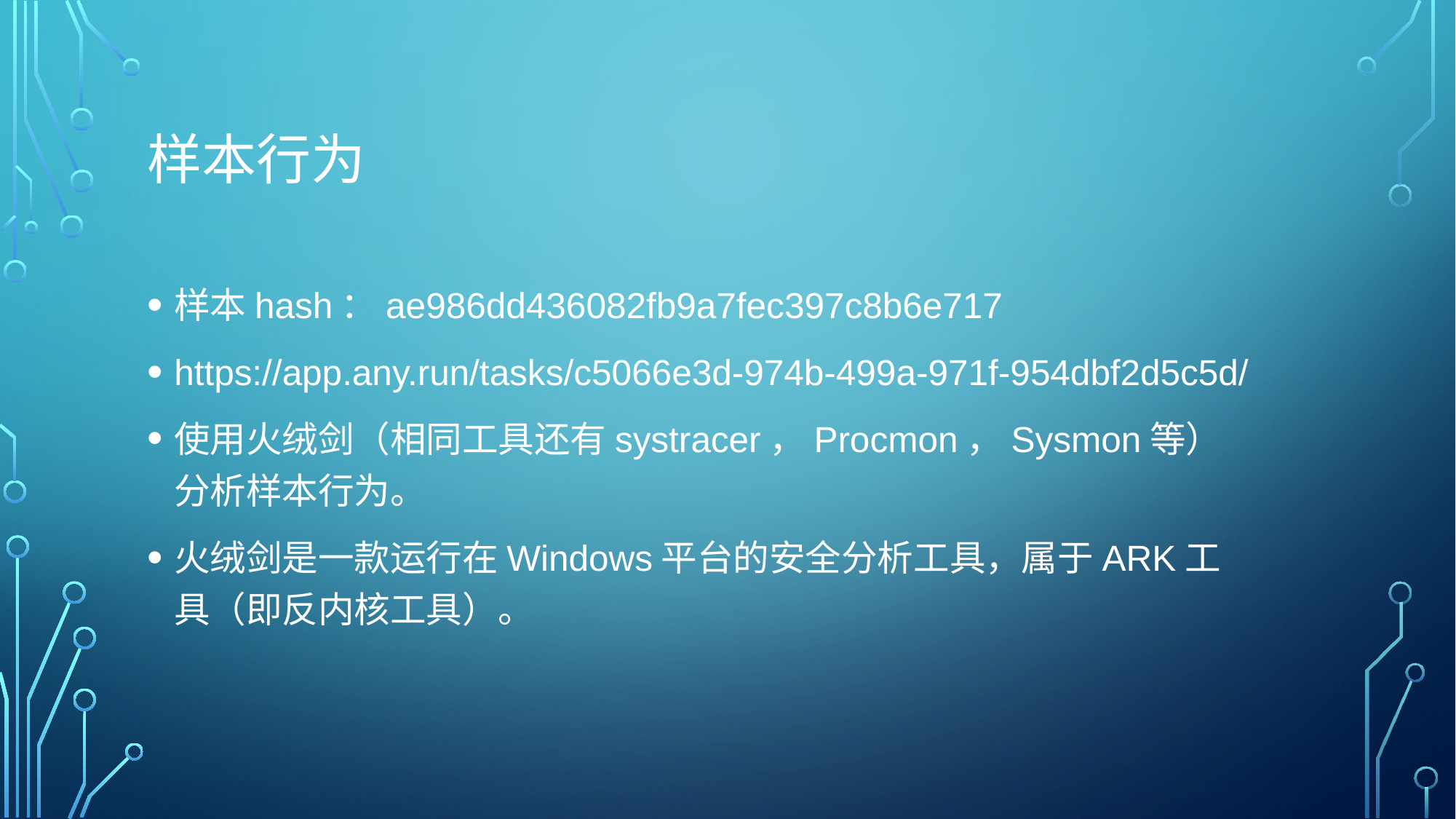

# 样本行为
样本hash：ae986dd436082fb9a7fec397c8b6e717
https://app.any.run/tasks/c5066e3d-974b-499a-971f-954dbf2d5c5d/
使用火绒剑（相同工具还有systracer，Procmon，Sysmon等）分析样本行为。
火绒剑是一款运行在Windows平台的安全分析工具，属于ARK工具（即反内核工具）。